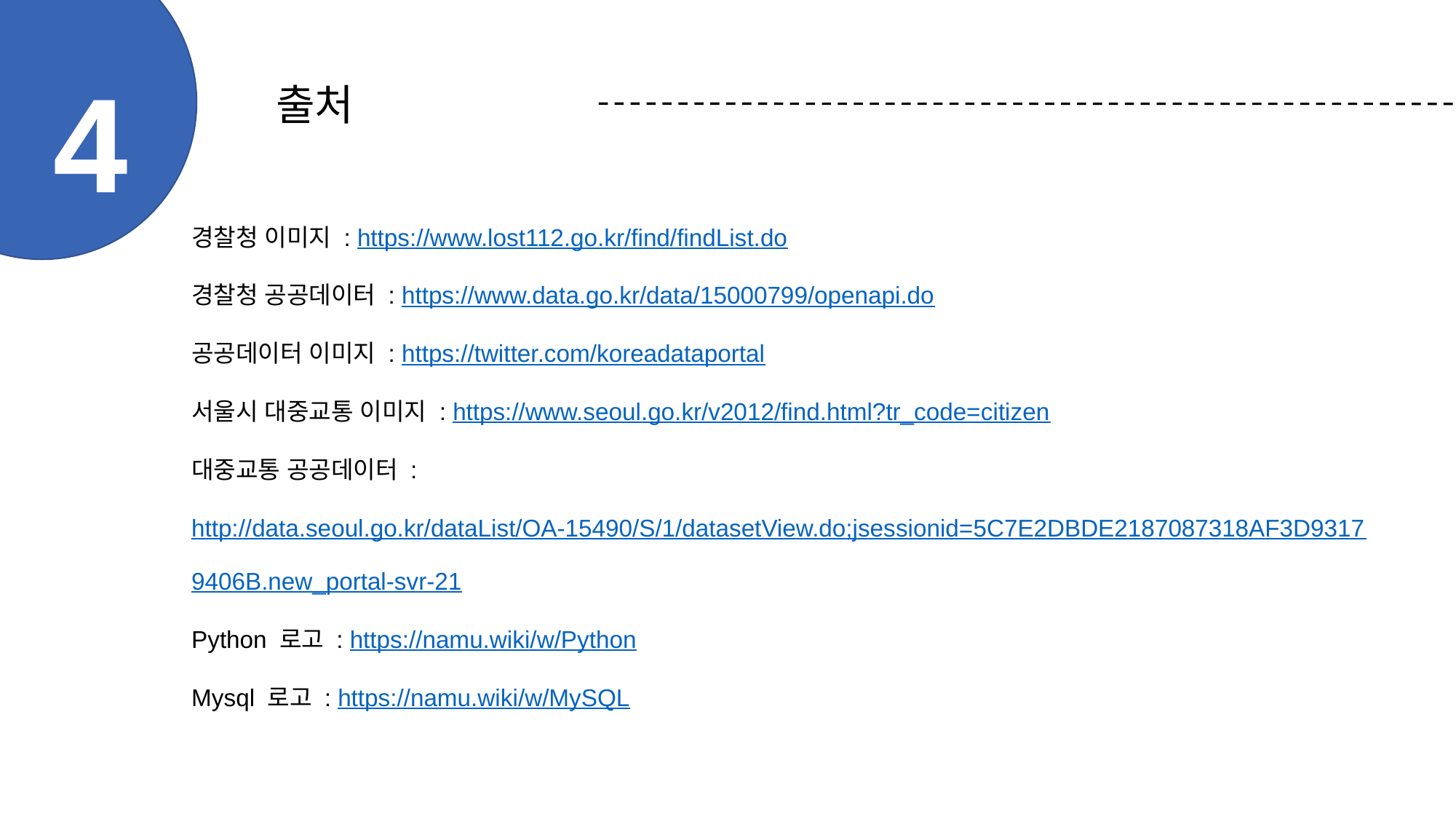

4
출처
경찰청 이미지 : https://www.lost112.go.kr/find/findList.do
경찰청 공공데이터 : https://www.data.go.kr/data/15000799/openapi.do
공공데이터 이미지 : https://twitter.com/koreadataportal
서울시 대중교통 이미지 : https://www.seoul.go.kr/v2012/find.html?tr_code=citizen
대중교통 공공데이터 : http://data.seoul.go.kr/dataList/OA-15490/S/1/datasetView.do;jsessionid=5C7E2DBDE2187087318AF3D93179406B.new_portal-svr-21
Python 로고 : https://namu.wiki/w/Python
Mysql 로고 : https://namu.wiki/w/MySQL